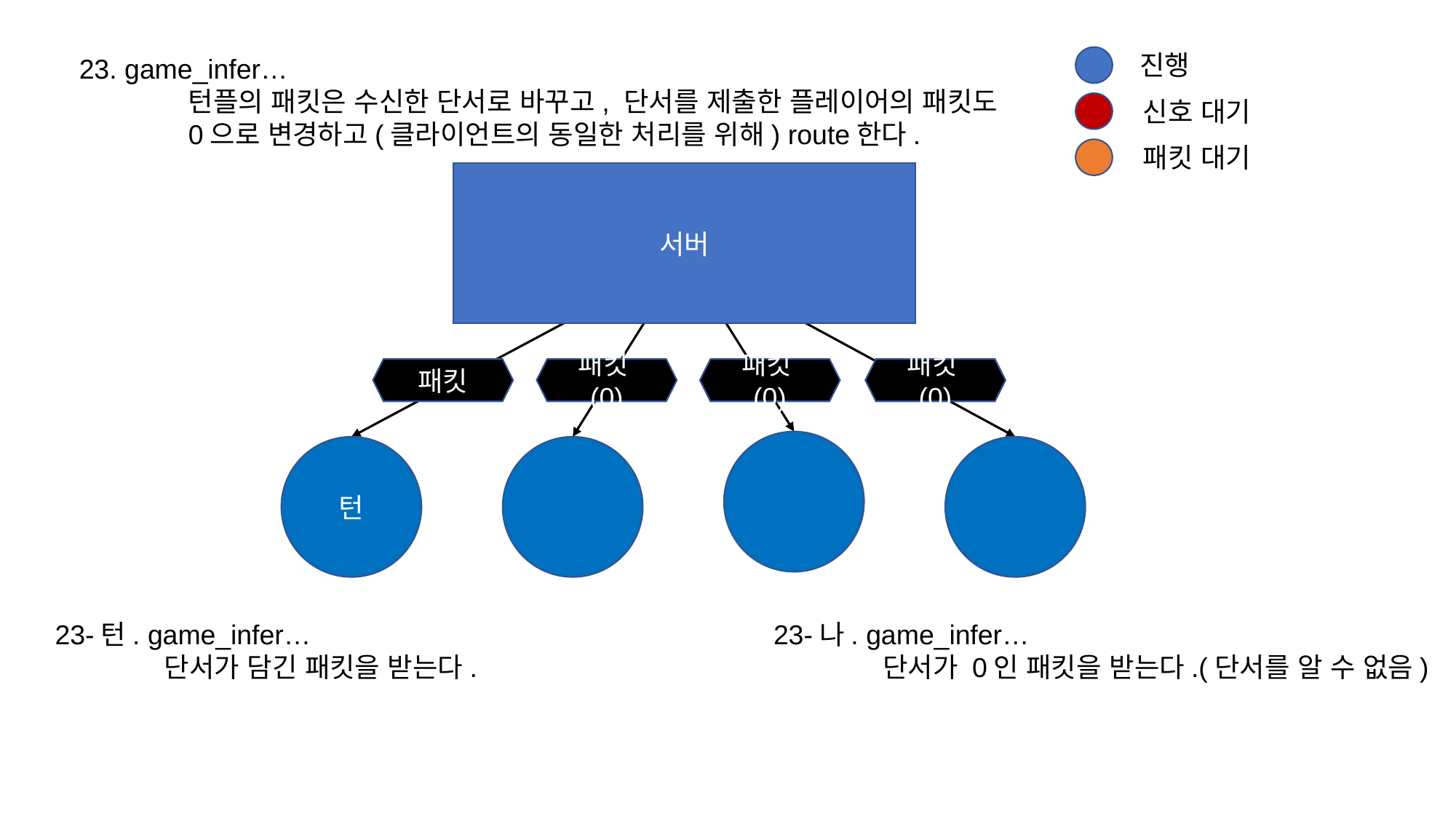

진행
23. game_infer…
	턴플의 패킷은 수신한 단서로 바꾸고, 단서를 제출한 플레이어의 패킷도
	0으로 변경하고(클라이언트의 동일한 처리를 위해) route한다.

신호 대기

패킷 대기

서버
패킷
패킷(0)
패킷(0)
패킷(0)

턴

23-턴. game_infer…
	단서가 담긴 패킷을 받는다.
23-나. game_infer…
	단서가 0인 패킷을 받는다.(단서를 알 수 없음)